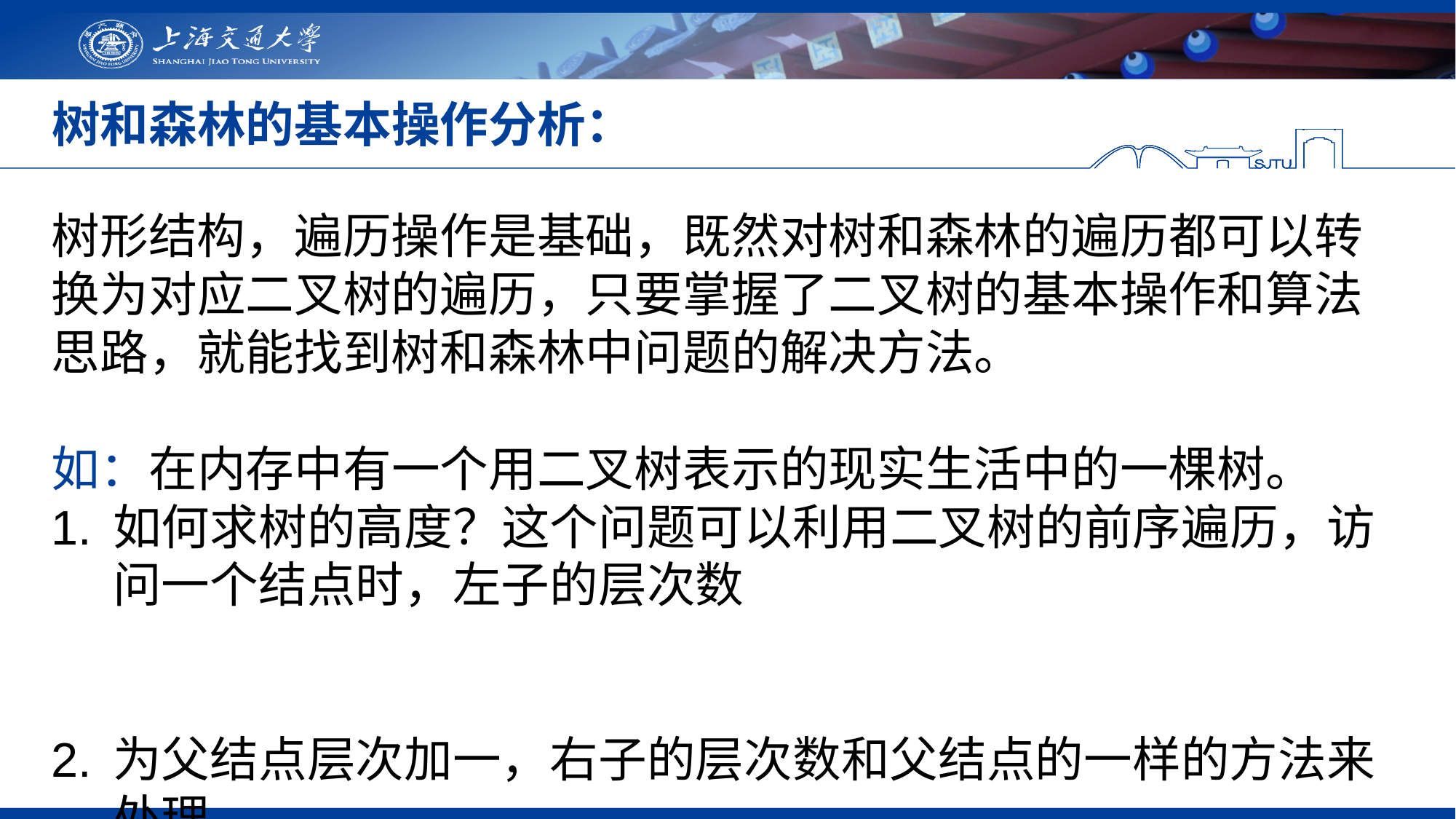

# 树和森林的基本操作分析：
树形结构，遍历操作是基础，既然对树和森林的遍历都可以转换为对应二叉树的遍历，只要掌握了二叉树的基本操作和算法思路，就能找到树和森林中问题的解决方法。

如：在内存中有一个用二叉树表示的现实生活中的一棵树。
如何求树的高度？这个问题可以利用二叉树的前序遍历，访问一个结点时，左子的层次数

为父结点层次加一，右子的层次数和父结点的一样的方法来处理。
2. 求森林中树有几棵，可以在二叉树中顺着根，一路右子计数过去，便可解决。